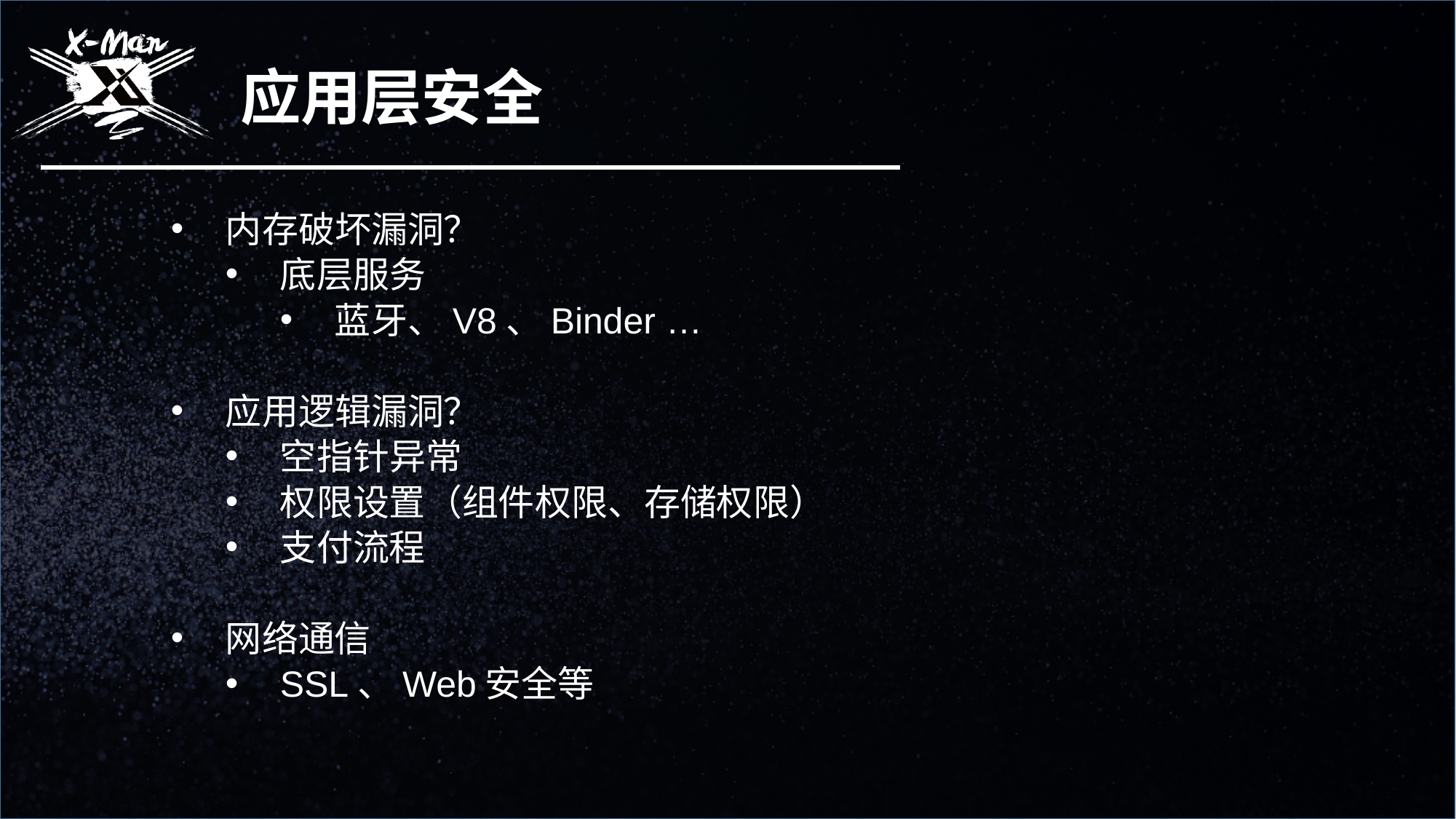

应用层安全
内存破坏漏洞？
底层服务
蓝牙、V8、Binder …

应用逻辑漏洞？
空指针异常
权限设置（组件权限、存储权限）
支付流程

网络通信
SSL、Web安全等